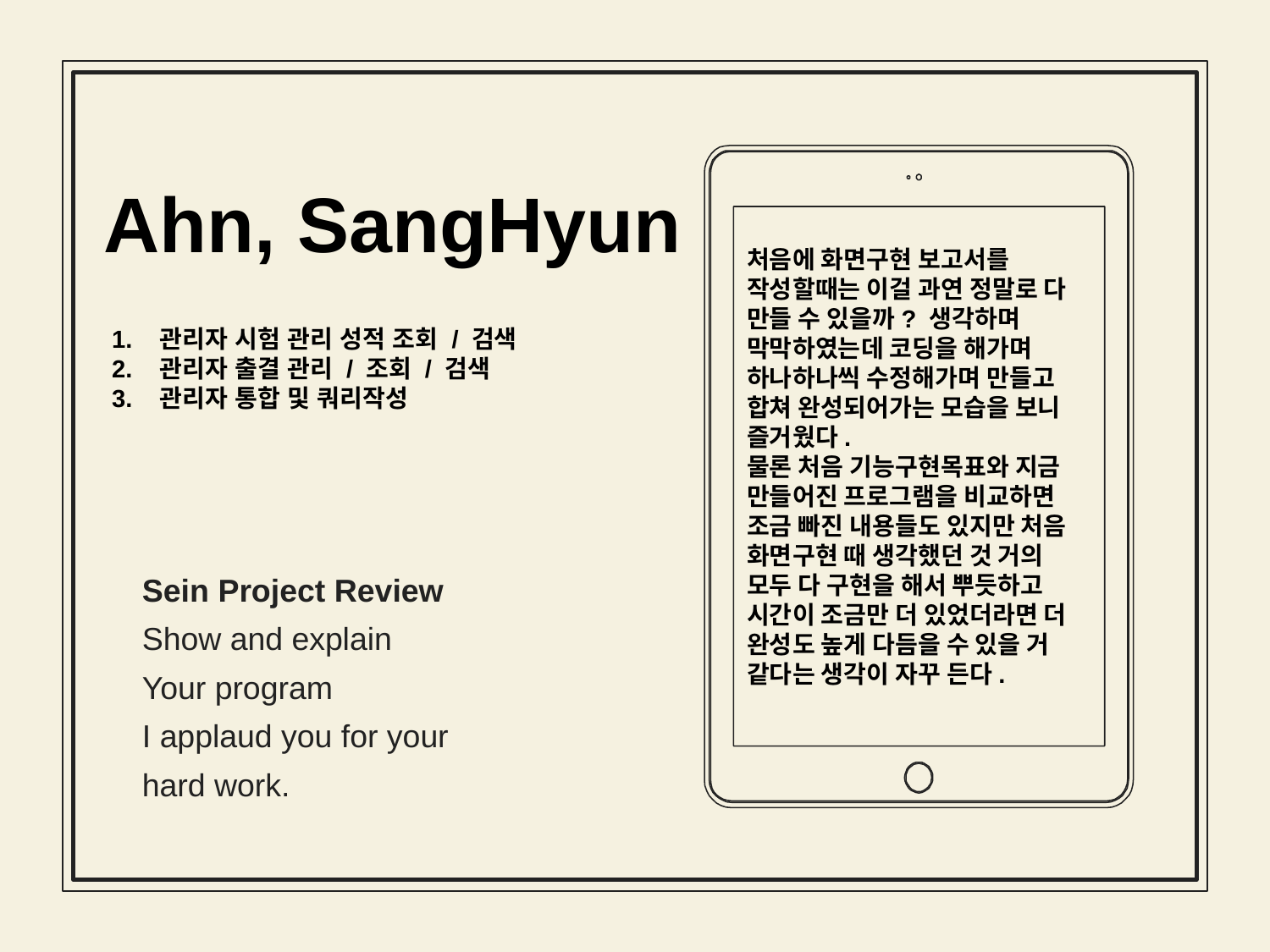

Ahn, SangHyun

처음에 화면구현 보고서를 작성할때는 이걸 과연 정말로 다 만들 수 있을까? 생각하며 막막하였는데 코딩을 해가며 하나하나씩 수정해가며 만들고 합쳐 완성되어가는 모습을 보니 즐거웠다.
물론 처음 기능구현목표와 지금 만들어진 프로그램을 비교하면 조금 빠진 내용들도 있지만 처음 화면구현 때 생각했던 것 거의 모두 다 구현을 해서 뿌듯하고 시간이 조금만 더 있었더라면 더 완성도 높게 다듬을 수 있을 거 같다는 생각이 자꾸 든다.

관리자 시험 관리 성적 조회 / 검색
관리자 출결 관리 / 조회 / 검색
관리자 통합 및 쿼리작성

Sein Project Review
Show and explain
Your program
I applaud you for your
hard work.